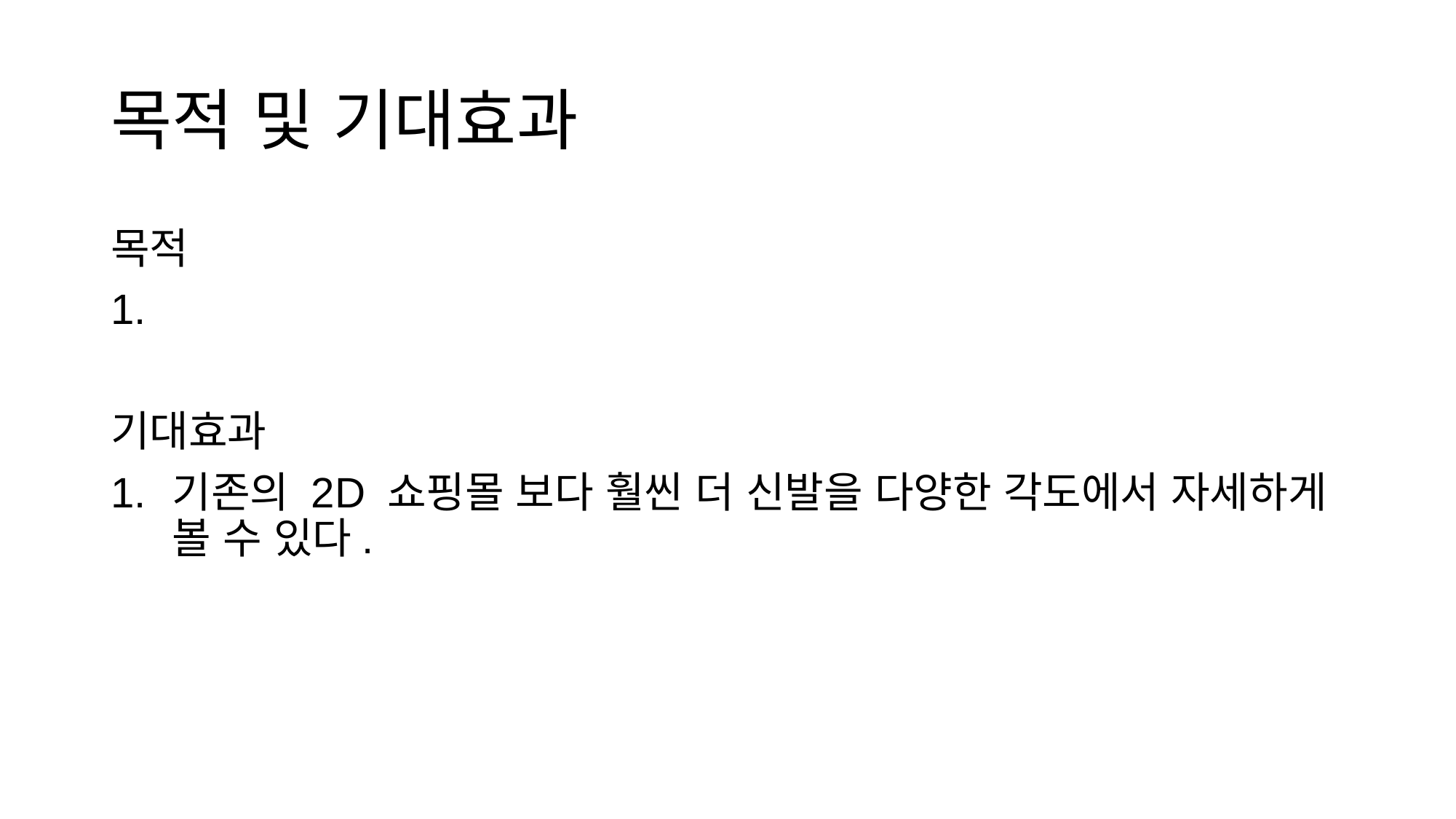

# 목적 및 기대효과
목적
1.

기대효과
기존의 2D 쇼핑몰 보다 훨씬 더 신발을 다양한 각도에서 자세하게 볼 수 있다.